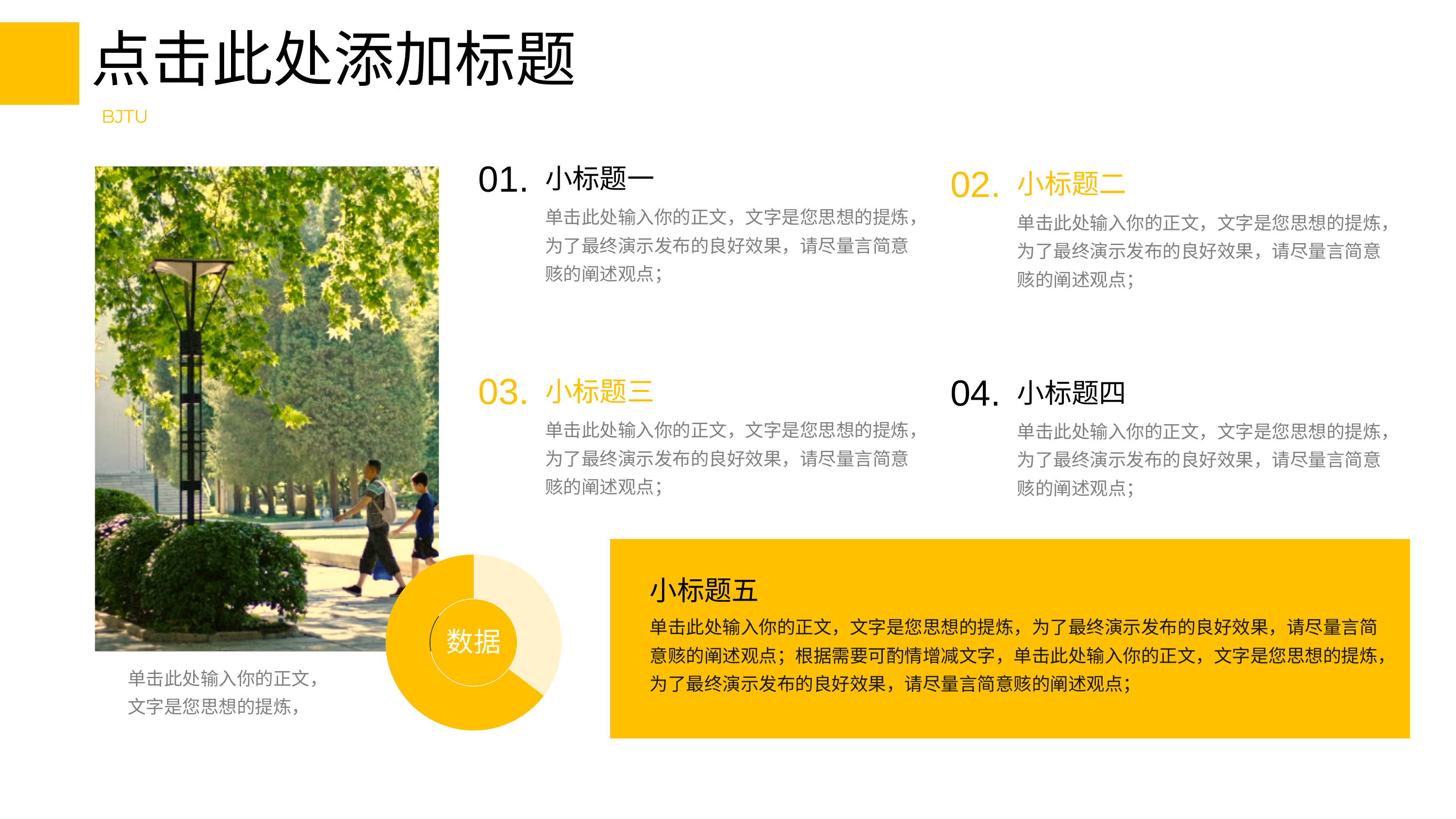

点击此处添加标题

BJTU
01.
02.
小标题一

小标题二
单击此处输入你的正文，文字是您思想的提炼，为了最终演示发布的良好效果，请尽量言简意赅的阐述观点；
单击此处输入你的正文，文字是您思想的提炼，为了最终演示发布的良好效果，请尽量言简意赅的阐述观点；
03.
04.
小标题三
小标题四
单击此处输入你的正文，文字是您思想的提炼，为了最终演示发布的良好效果，请尽量言简意赅的阐述观点；
单击此处输入你的正文，文字是您思想的提炼，为了最终演示发布的良好效果，请尽量言简意赅的阐述观点；

小标题五

单击此处输入你的正文，文字是您思想的提炼，为了最终演示发布的良好效果，请尽量言简意赅的阐述观点；根据需要可酌情增减文字，单击此处输入你的正文，文字是您思想的提炼，为了最终演示发布的良好效果，请尽量言简意赅的阐述观点；
数据
单击此处输入你的正文，文字是您思想的提炼，